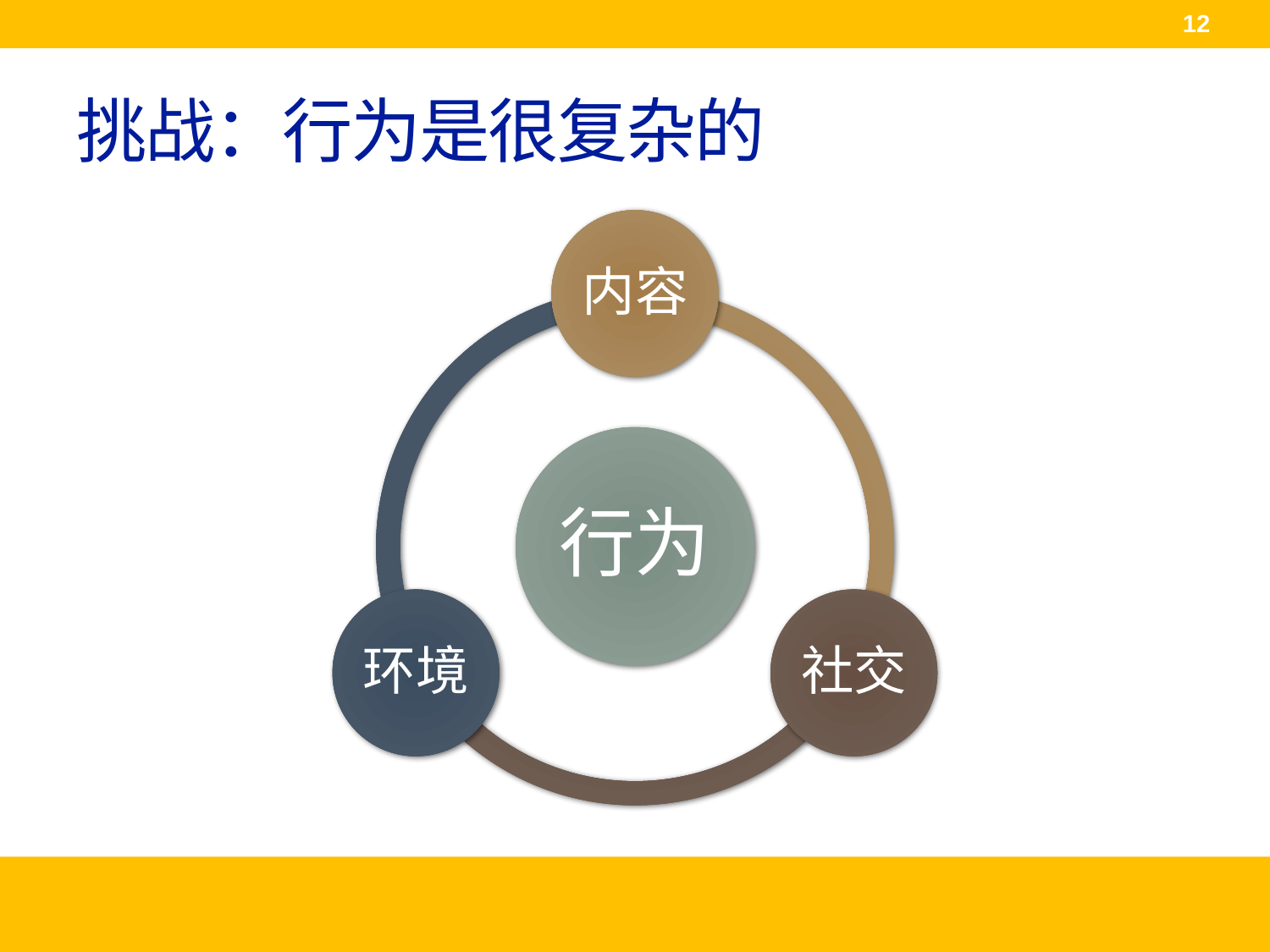

12
# 挑战：行为是很复杂的
行为
内容
社交
环境